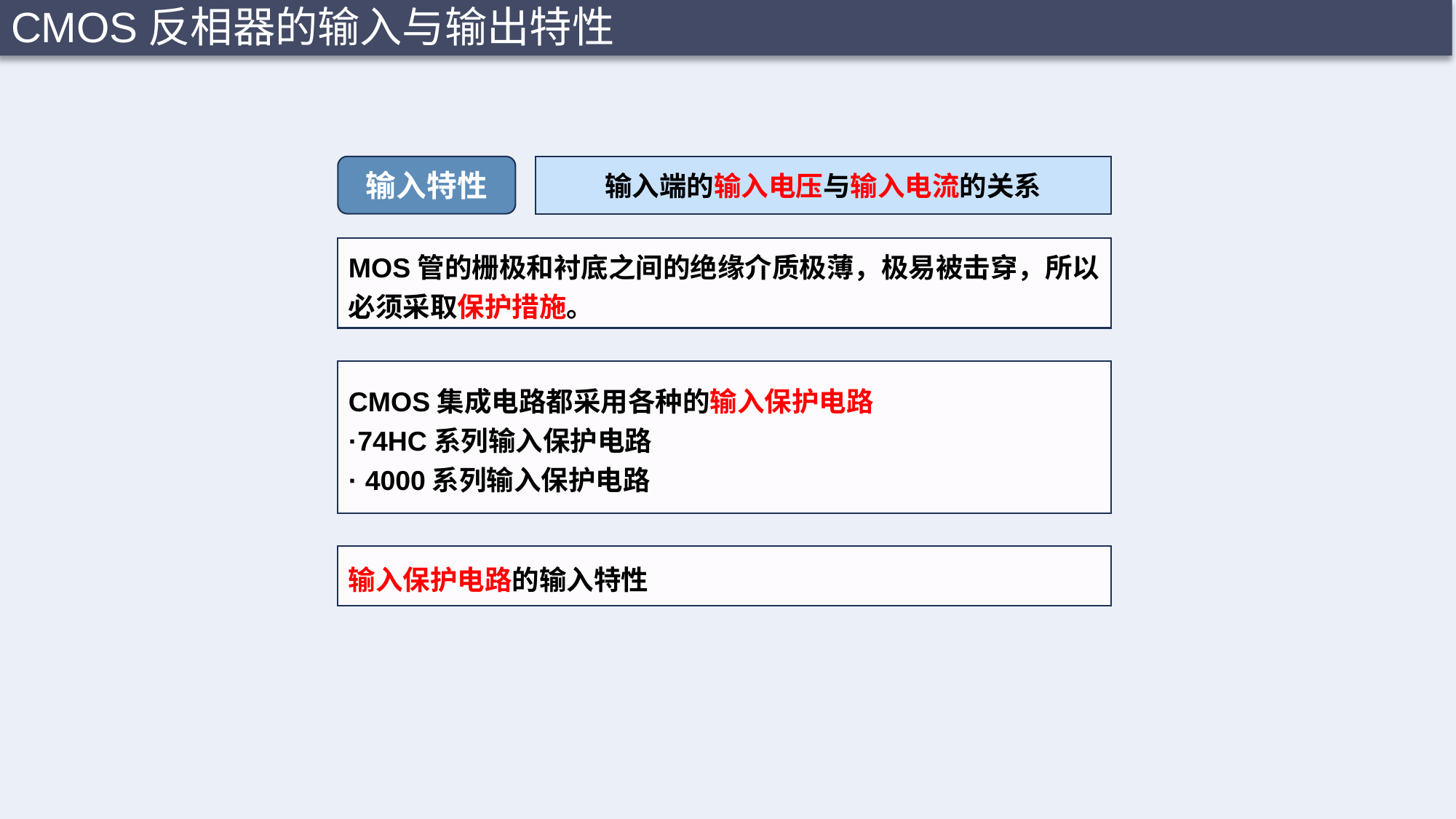

CMOS反相器的输入与输出特性
输入特性
输入端的输入电压与输入电流的关系
MOS管的栅极和衬底之间的绝缘介质极薄，极易被击穿，所以必须采取保护措施。
CMOS集成电路都采用各种的输入保护电路
·74HC系列输入保护电路
· 4000系列输入保护电路
输入保护电路的输入特性